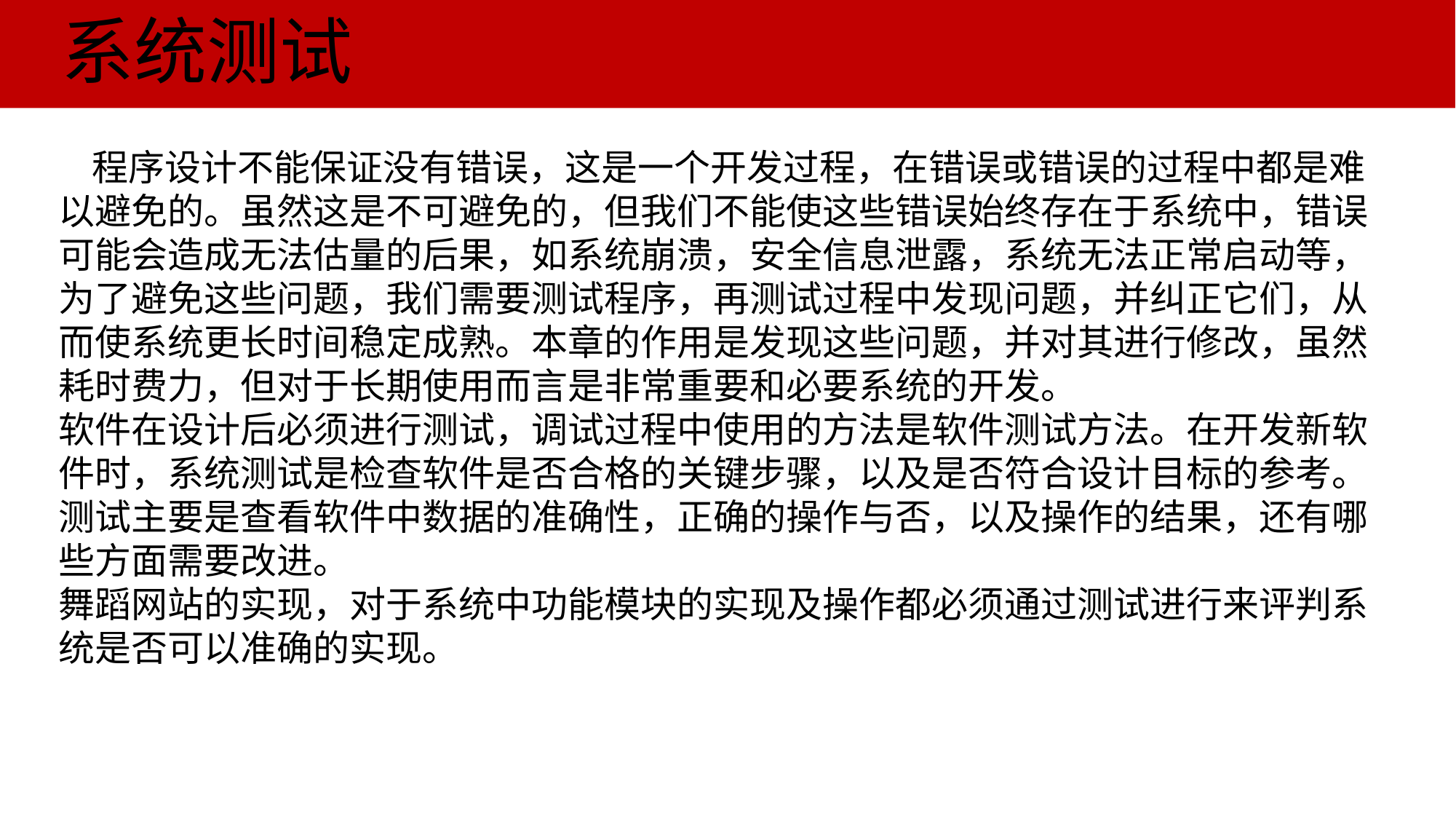

系统测试
   程序设计不能保证没有错误，这是一个开发过程，在错误或错误的过程中都是难以避免的。虽然这是不可避免的，但我们不能使这些错误始终存在于系统中，错误可能会造成无法估量的后果，如系统崩溃，安全信息泄露，系统无法正常启动等，为了避免这些问题，我们需要测试程序，再测试过程中发现问题，并纠正它们，从而使系统更长时间稳定成熟。本章的作用是发现这些问题，并对其进行修改，虽然耗时费力，但对于长期使用而言是非常重要和必要系统的开发。
软件在设计后必须进行测试，调试过程中使用的方法是软件测试方法。在开发新软件时，系统测试是检查软件是否合格的关键步骤，以及是否符合设计目标的参考。测试主要是查看软件中数据的准确性，正确的操作与否，以及操作的结果，还有哪些方面需要改进。
舞蹈网站的实现，对于系统中功能模块的实现及操作都必须通过测试进行来评判系统是否可以准确的实现。